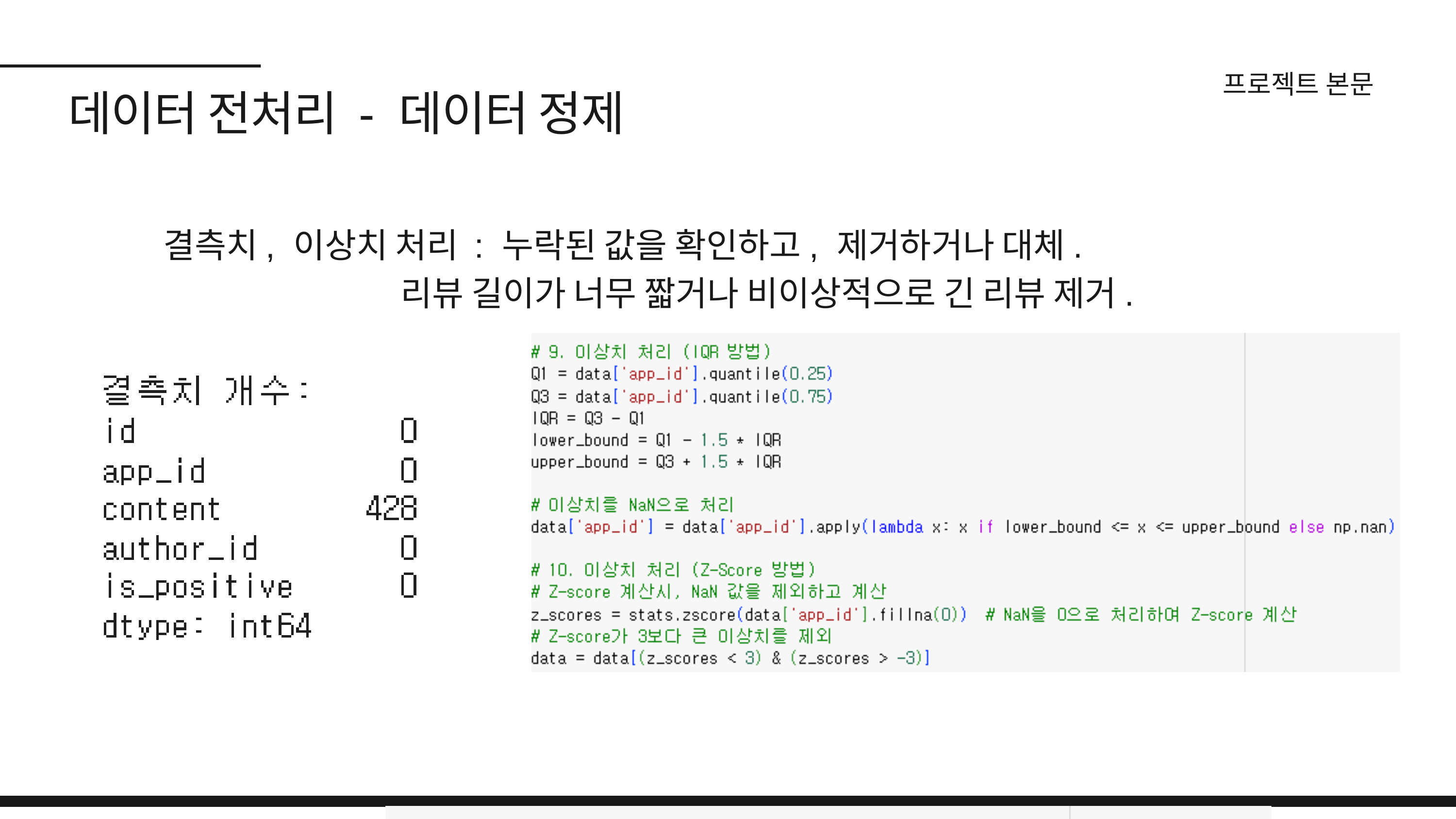

프로젝트 본문

데이터 전처리 - 데이터 정제
결측치, 이상치 처리 : 누락된 값을 확인하고, 제거하거나 대체.
                              리뷰 길이가 너무 짧거나 비이상적으로 긴 리뷰 제거.